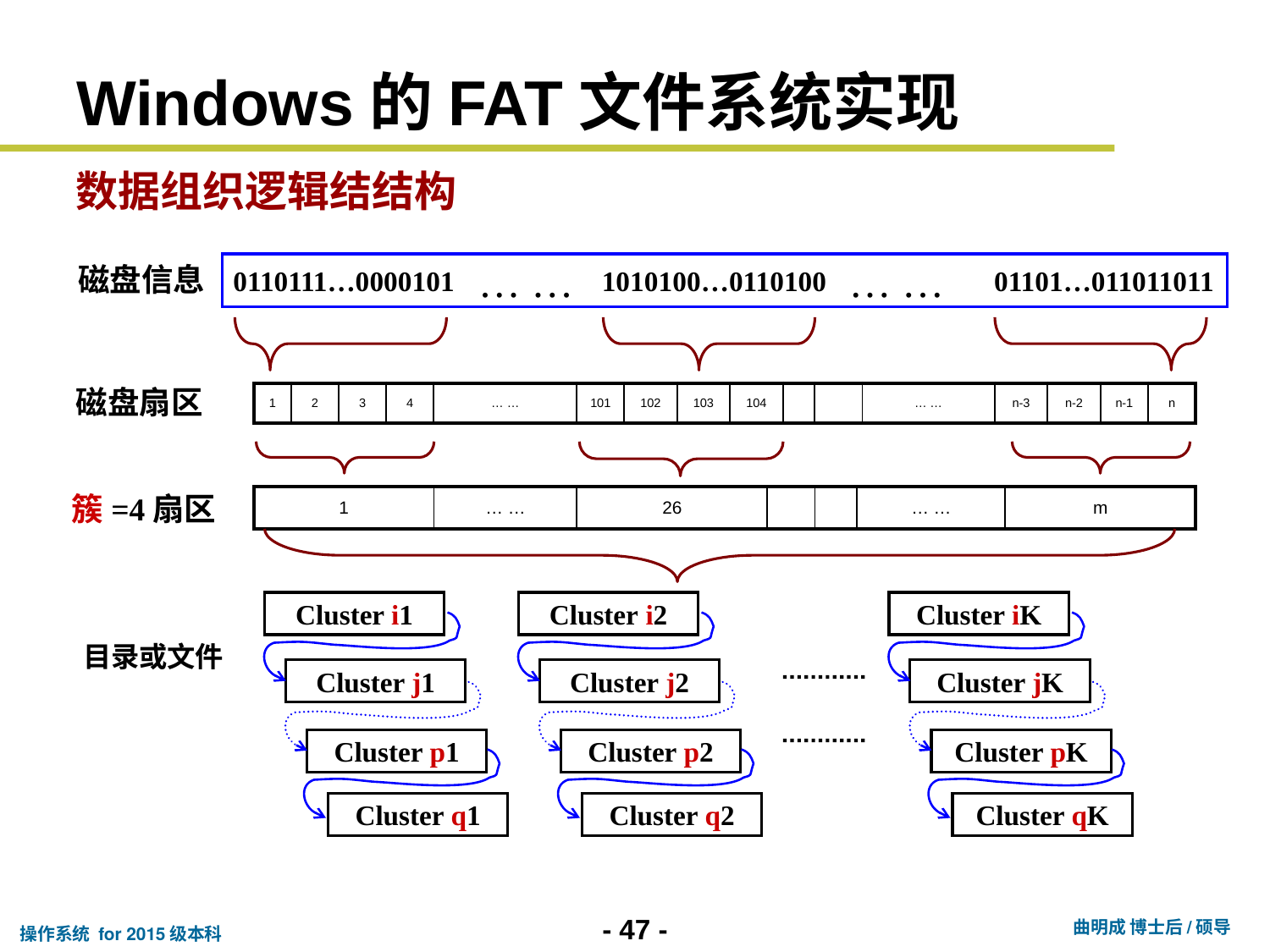

# Windows的FAT文件系统实现

数据组织逻辑结结构
0110111…0000101
                       … …                          … …
1010100…0110100
    01101…011011011
磁盘信息

磁盘扇区
| 1 | 2 | 3 | 4 | … … | 101 | 102 | 103 | 104 |  |  | … … | n-3 | n-2 | n-1 | n |
| --- | --- | --- | --- | --- | --- | --- | --- | --- | --- | --- | --- | --- | --- | --- | --- |

簇=4扇区
| 1 | … … | 26 |  |  | … … | m |
| --- | --- | --- | --- | --- | --- | --- |
Cluster i1

Cluster j1

Cluster p1

Cluster q1
Cluster i2

Cluster j2

Cluster p2

Cluster q2
Cluster iK

Cluster jK

Cluster pK

Cluster qK
目录或文件